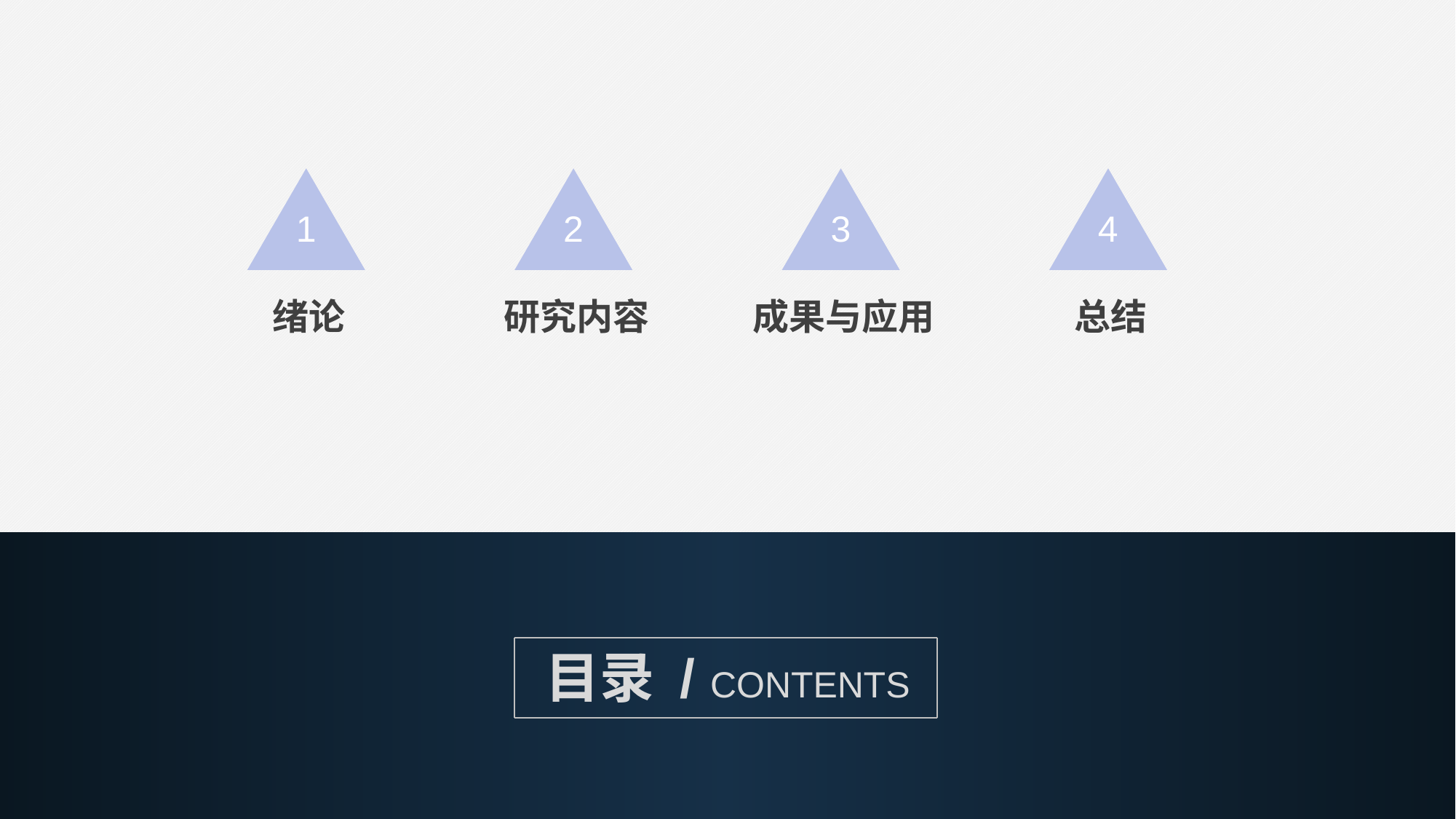

1
绪论

2
研究内容

3
成果与应用

4
总结
目录 / CONTENTS